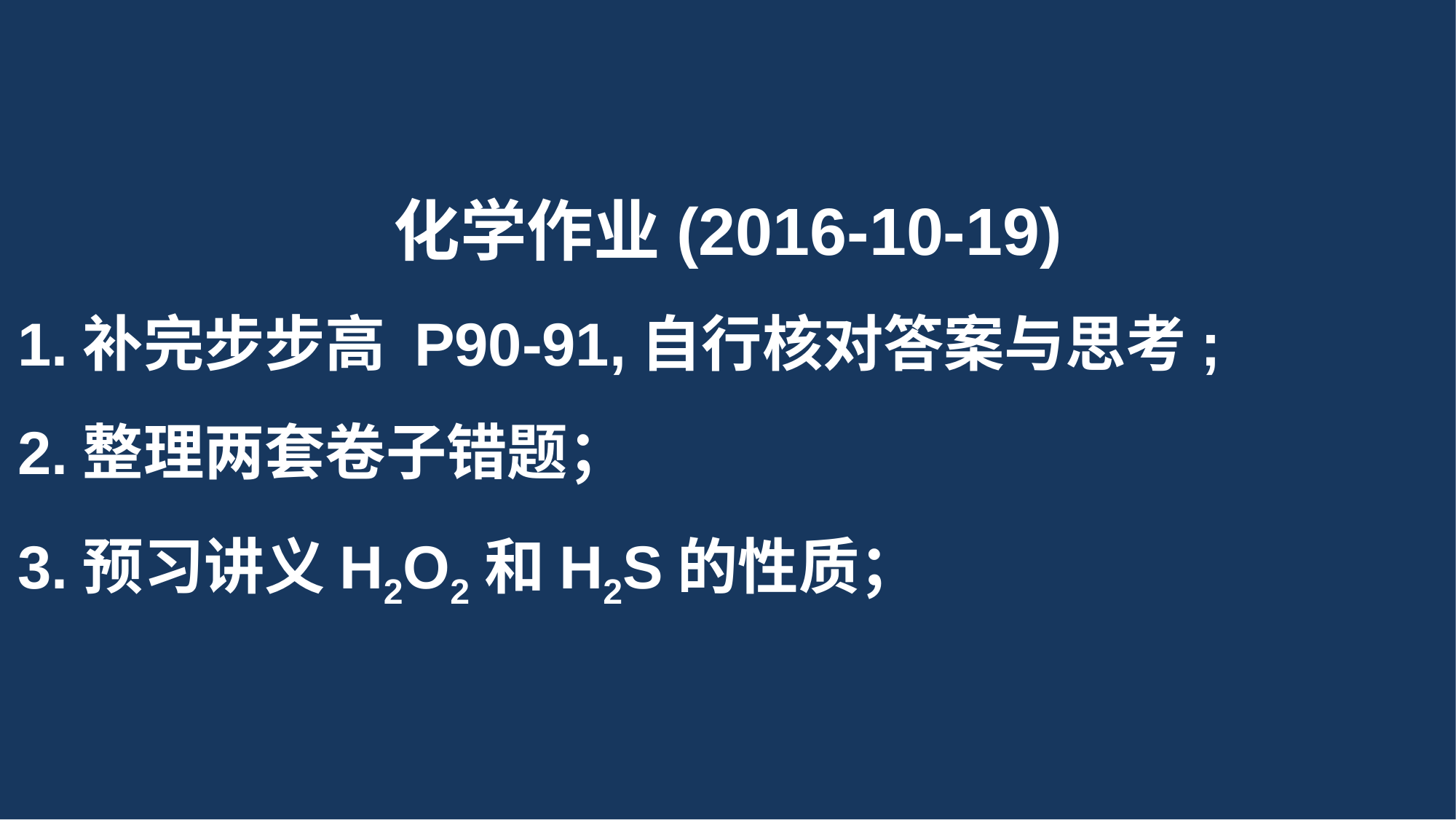

化学作业(2016-10-19)
1.补完步步高 P90-91,自行核对答案与思考;
2.整理两套卷子错题；
3.预习讲义H2O2和H2S的性质；